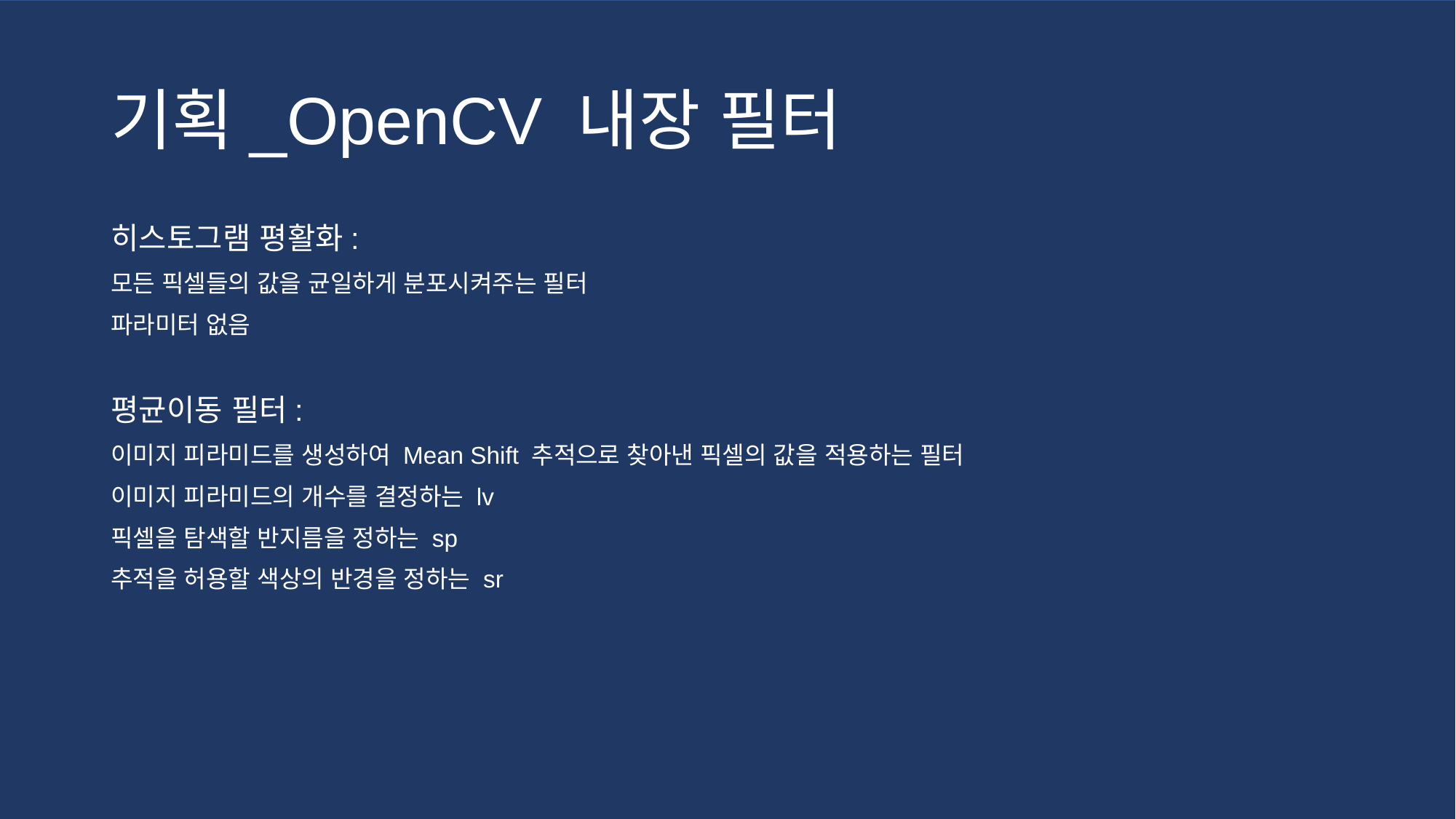

# 기획_OpenCV 내장 필터
히스토그램 평활화:
모든 픽셀들의 값을 균일하게 분포시켜주는 필터
파라미터 없음

평균이동 필터:
이미지 피라미드를 생성하여 Mean Shift 추적으로 찾아낸 픽셀의 값을 적용하는 필터
이미지 피라미드의 개수를 결정하는 lv
픽셀을 탐색할 반지름을 정하는 sp
추적을 허용할 색상의 반경을 정하는 sr